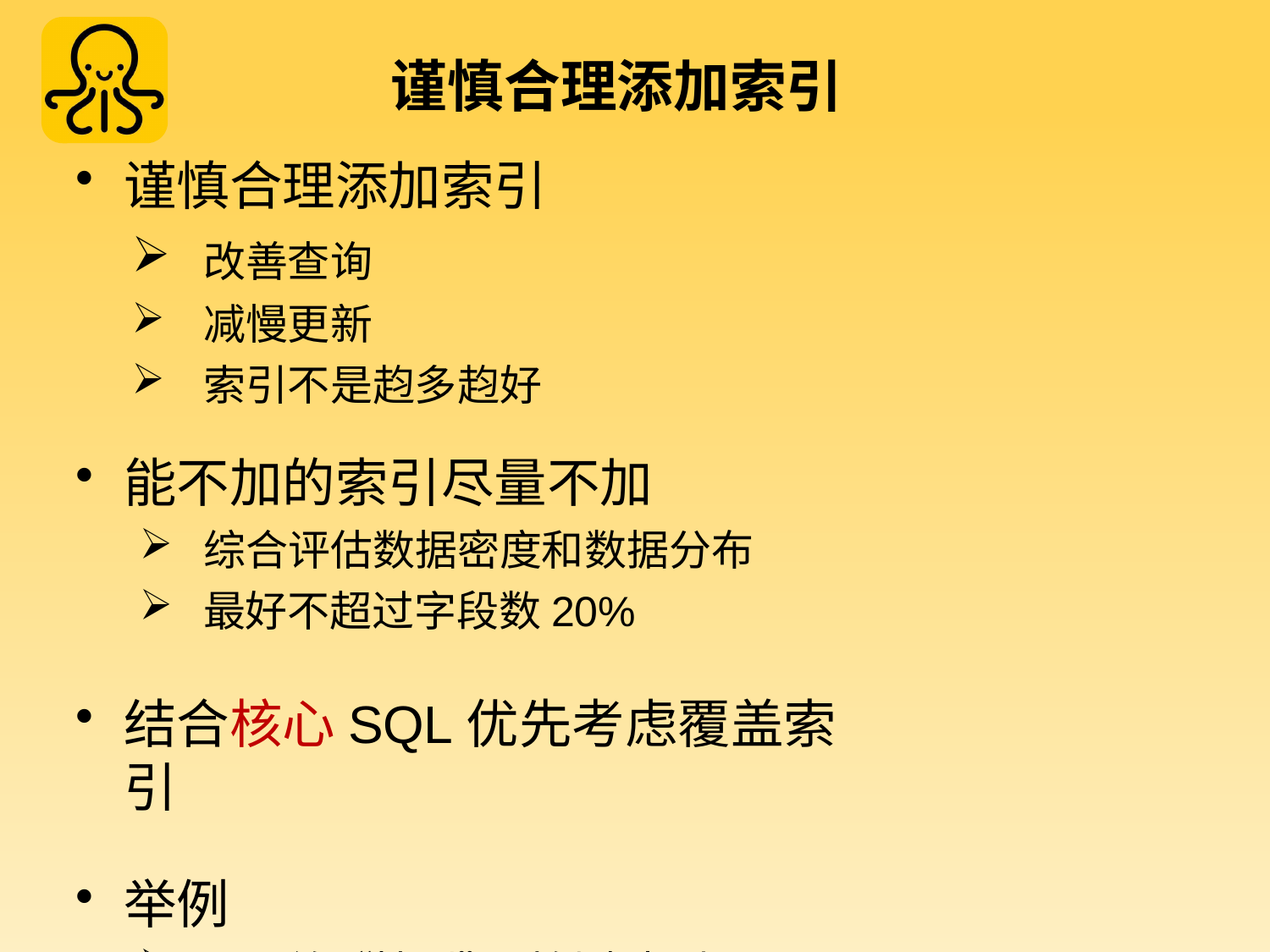

# 谨慎合理添加索引
谨慎合理添加索引
改善查询
减慢更新
索引不是赹多赹好
能不加的索引尽量不加
综合评估数据密度和数据分布
最好不超过字段数20%

结合核心SQL优先考虑覆盖索引
举例
不要给“性别”列创建索引